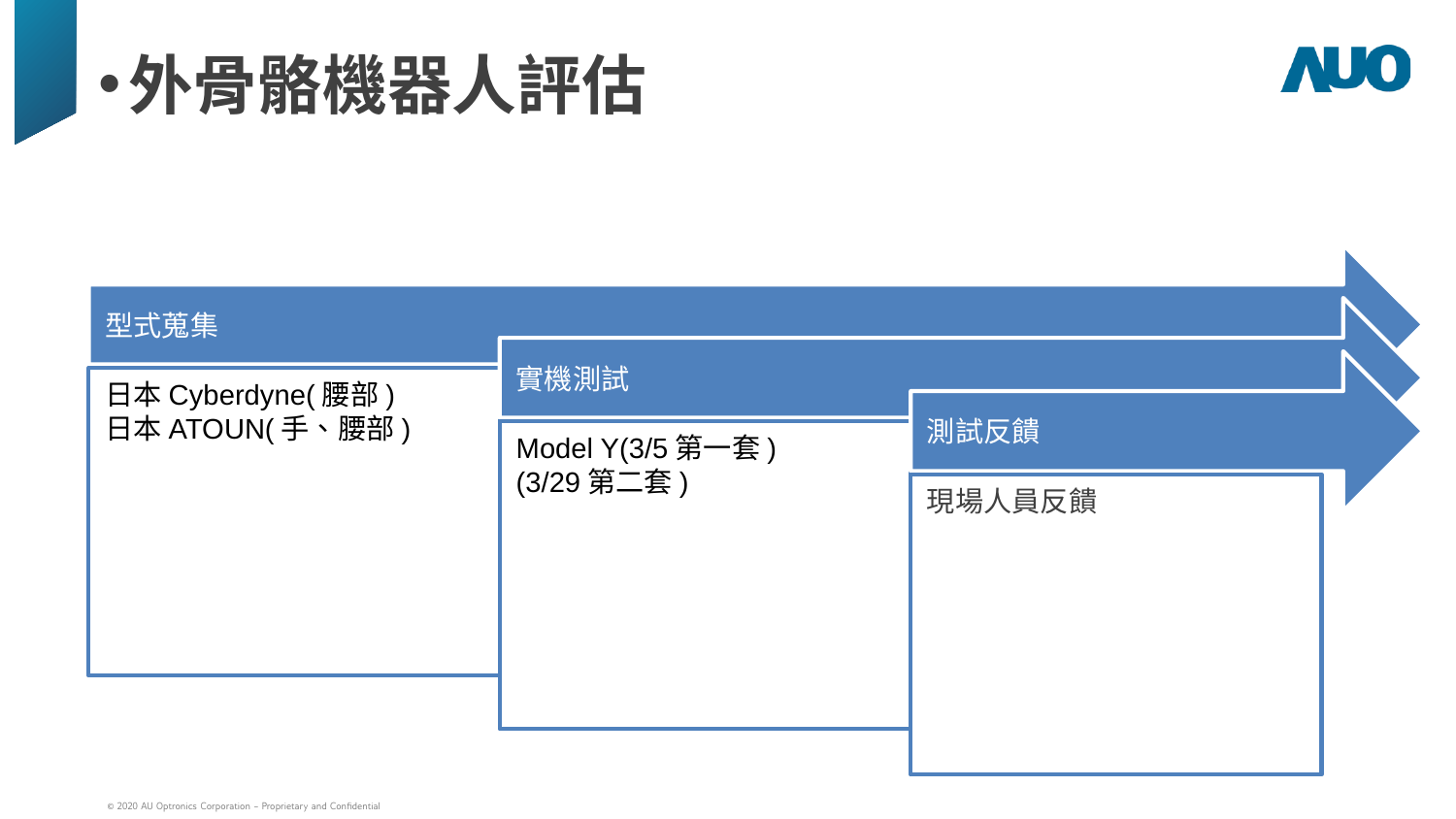

# 外骨骼機器人評估
型式蒐集
日本Cyberdyne(腰部)
日本ATOUN(手、腰部)
實機測試
Model Y(3/5第一套)
(3/29第二套)
測試反饋
現場人員反饋